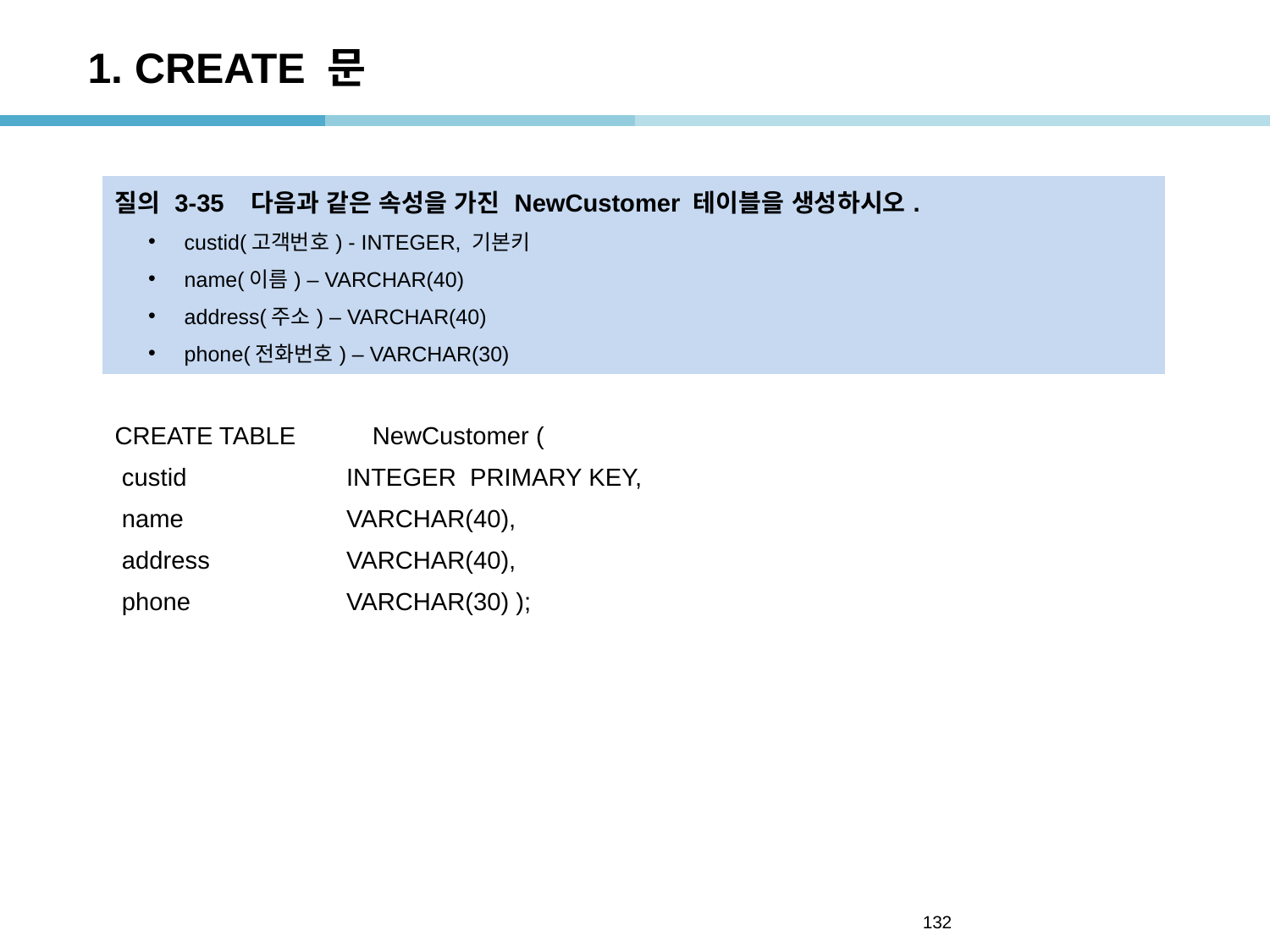

# 1. CREATE 문

| 질의 3-35 다음과 같은 속성을 가진 NewCustomer 테이블을 생성하시오. custid(고객번호) - INTEGER, 기본키 name(이름) – VARCHAR(40) address(주소) – VARCHAR(40) phone(전화번호) – VARCHAR(30) |
| --- |
| CREATE TABLE NewCustomer ( custid INTEGER PRIMARY KEY, name VARCHAR(40), address VARCHAR(40), phone VARCHAR(30) ); |
|  |
132